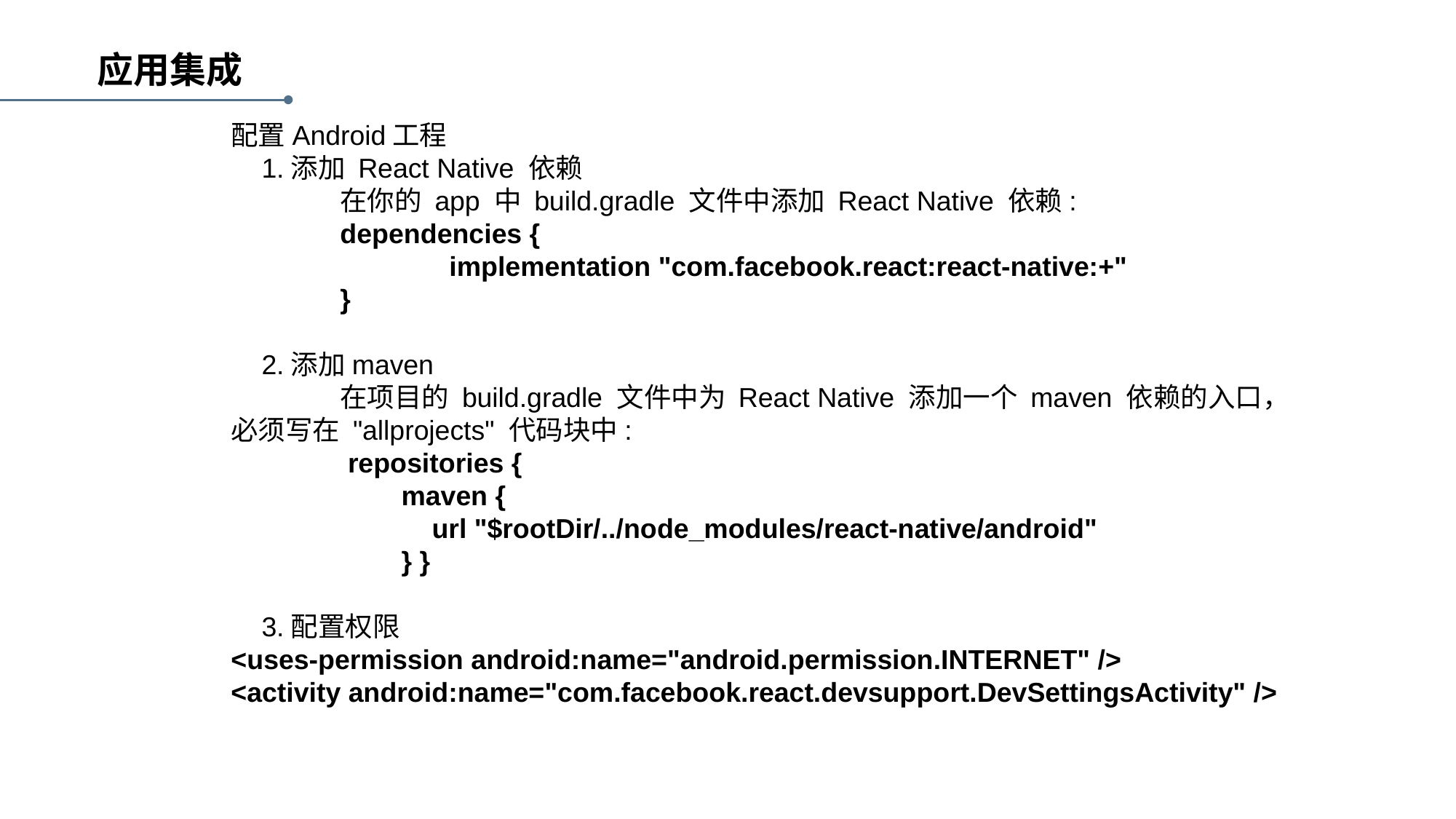

应用集成
配置Android工程
    1.添加 React Native 依赖
	在你的 app 中 build.gradle 文件中添加 React Native 依赖:
	dependencies {
    		implementation "com.facebook.react:react-native:+"
	}

    2.添加maven
	在项目的 build.gradle 文件中为 React Native 添加一个 maven 依赖的入口，必须写在 "allprojects" 代码块中:
 repositories {
        maven {
            url "$rootDir/../node_modules/react-native/android"
        } }

    3.配置权限
<uses-permission android:name="android.permission.INTERNET" />
<activity android:name="com.facebook.react.devsupport.DevSettingsActivity" />